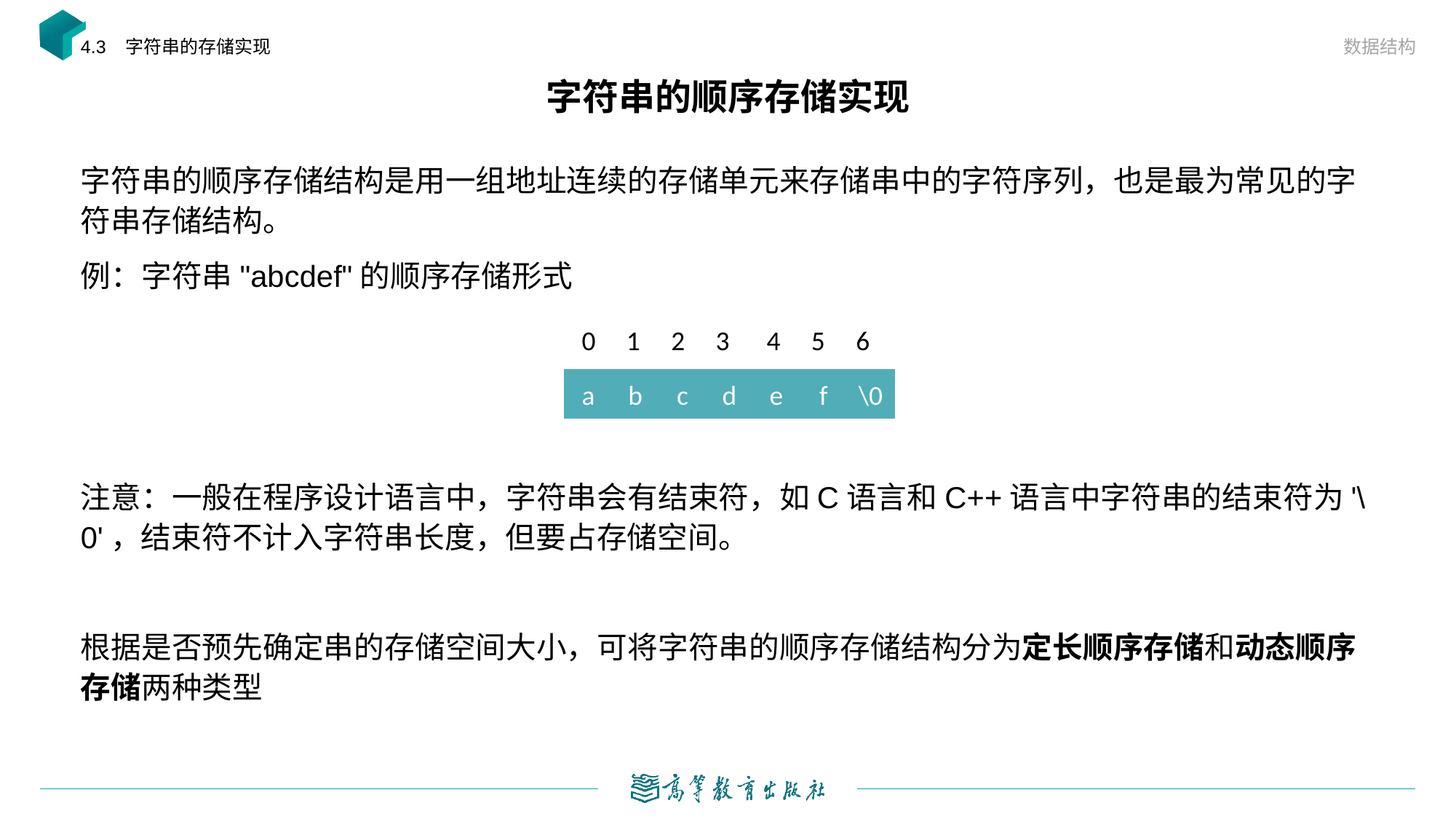

数据结构
4.3   字符串的存储实现
# 字符串的顺序存储实现
字符串的顺序存储结构是用一组地址连续的存储单元来存储串中的字符序列，也是最为常见的字符串存储结构。
例：字符串"abcdef"的顺序存储形式

注意：一般在程序设计语言中，字符串会有结束符，如C语言和C++语言中字符串的结束符为'\0'，结束符不计入字符串长度，但要占存储空间。

根据是否预先确定串的存储空间大小，可将字符串的顺序存储结构分为定长顺序存储和动态顺序存储两种类型
 0     1     2     3      4     5     6
a
b
c
d
e
f
\0